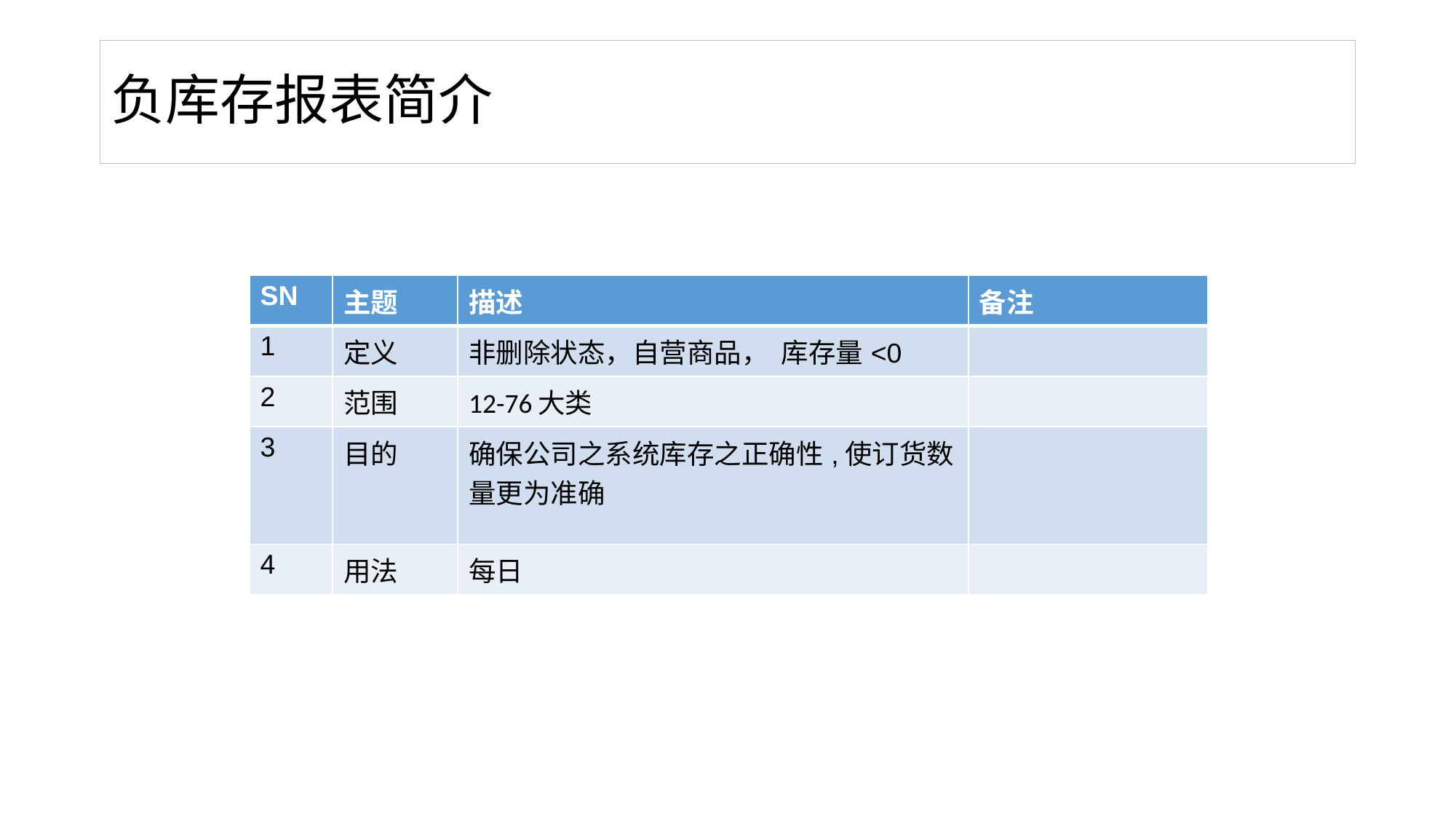

# 负库存报表简介

| SN | 主题 | 描述 | 备注 |
| --- | --- | --- | --- |
| 1 | 定义 | 非删除状态，自营商品， 库存量<0 |  |
| 2 | 范围 | 12-76大类 |  |
| 3 | 目的 | 确保公司之系统库存之正确性,使订货数量更为准确 |  |
| 4 | 用法 | 每日 |  |